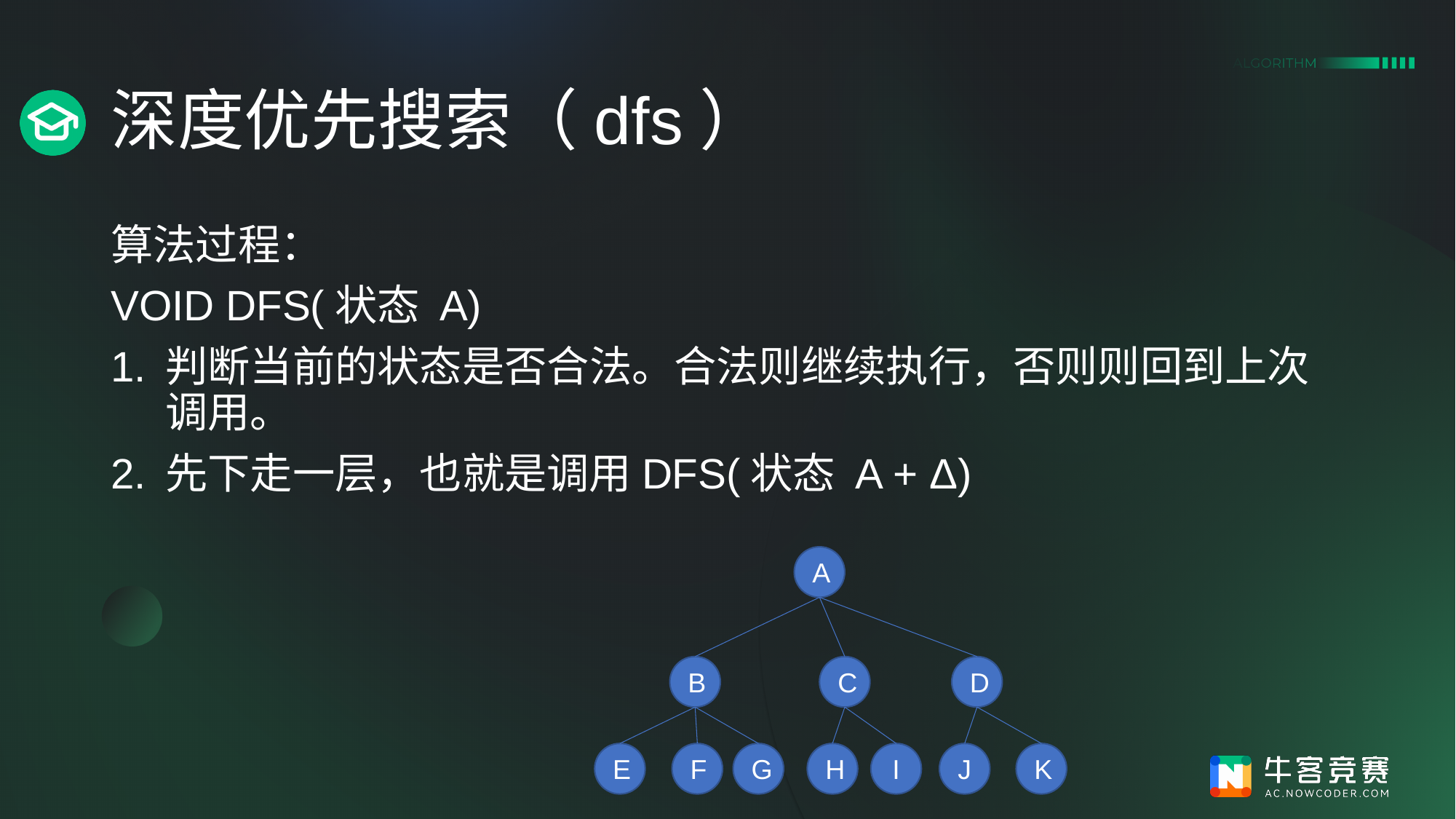

# 深度优先搜索（dfs）
算法过程：
VOID DFS(状态 A)
判断当前的状态是否合法。合法则继续执行，否则则回到上次调用。
先下走一层，也就是调用DFS(状态 A + Δ)
A
D
B
C
E
F
G
H
I
J
K